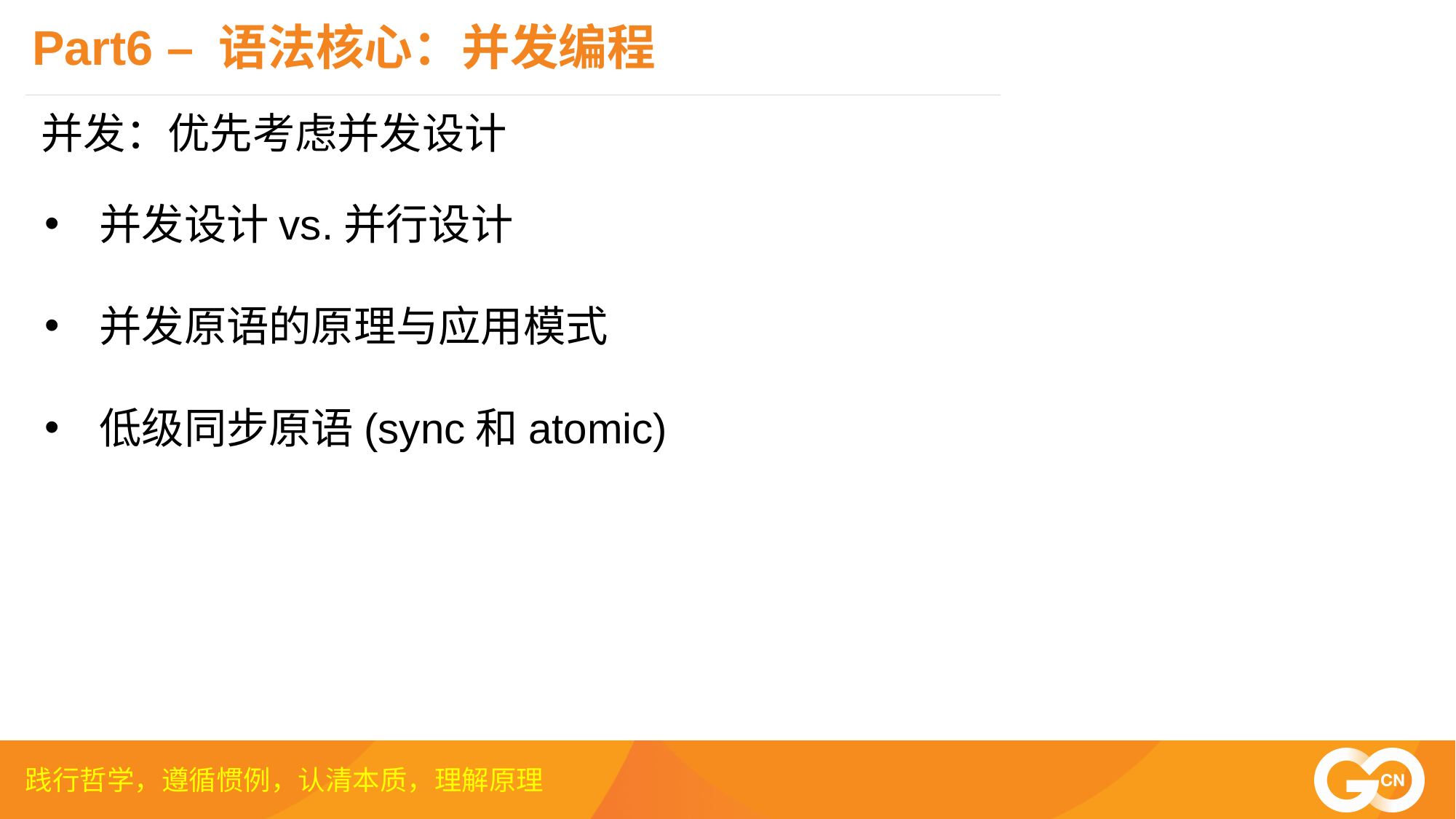

Part6 – 语法核心：并发编程
并发：优先考虑并发设计

并发设计vs.并行设计

并发原语的原理与应用模式

低级同步原语(sync和atomic)
践行哲学，遵循惯例，认清本质，理解原理